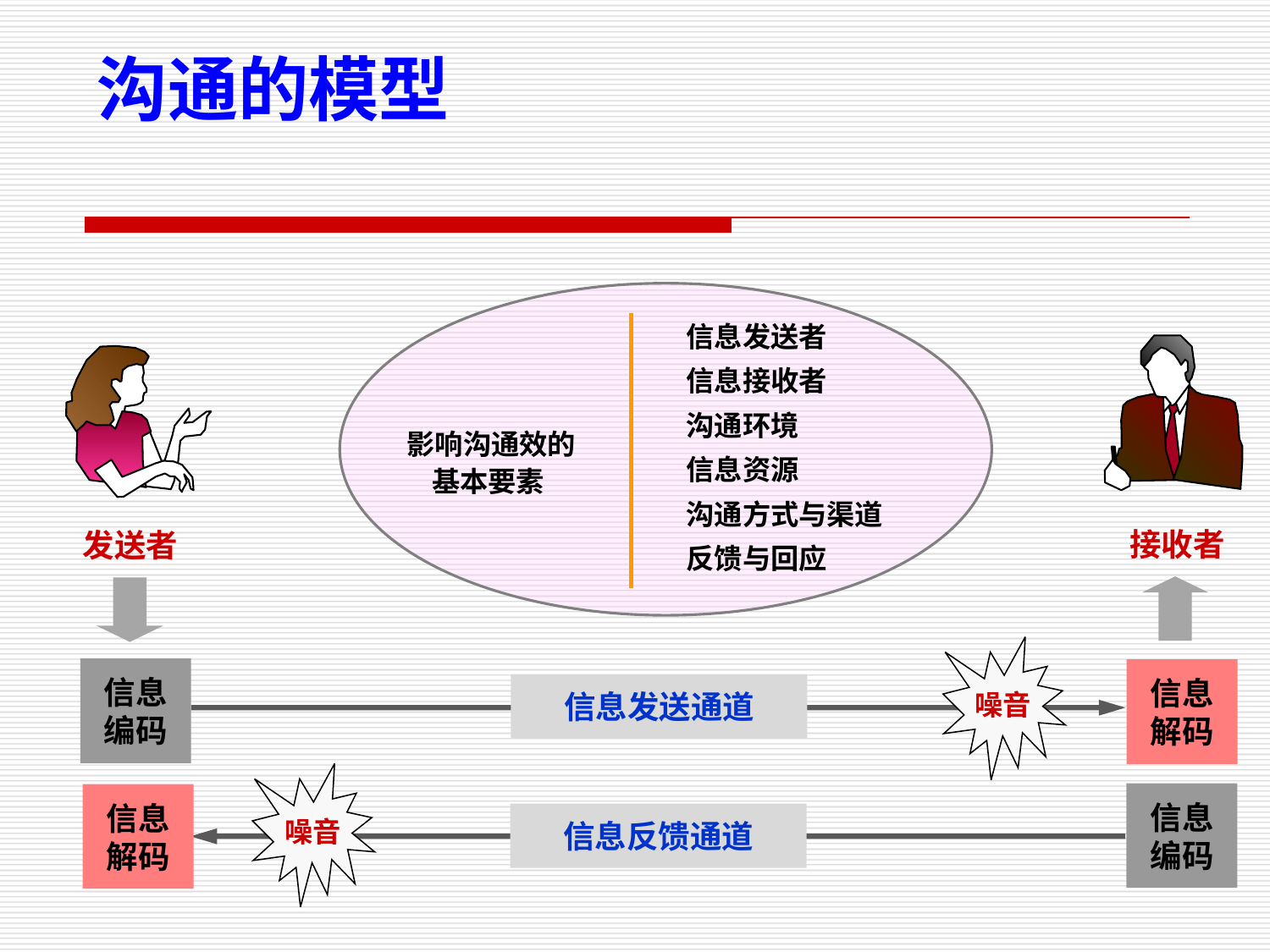

沟通的模型

信息发送者
信息接收者
沟通环境
信息资源
沟通方式与渠道
反馈与回应
影响沟通效的基本要素

接收者
发送者

噪音
信息编码
信息解码
信息发送通道

噪音
信息编码
信息解码
信息反馈通道